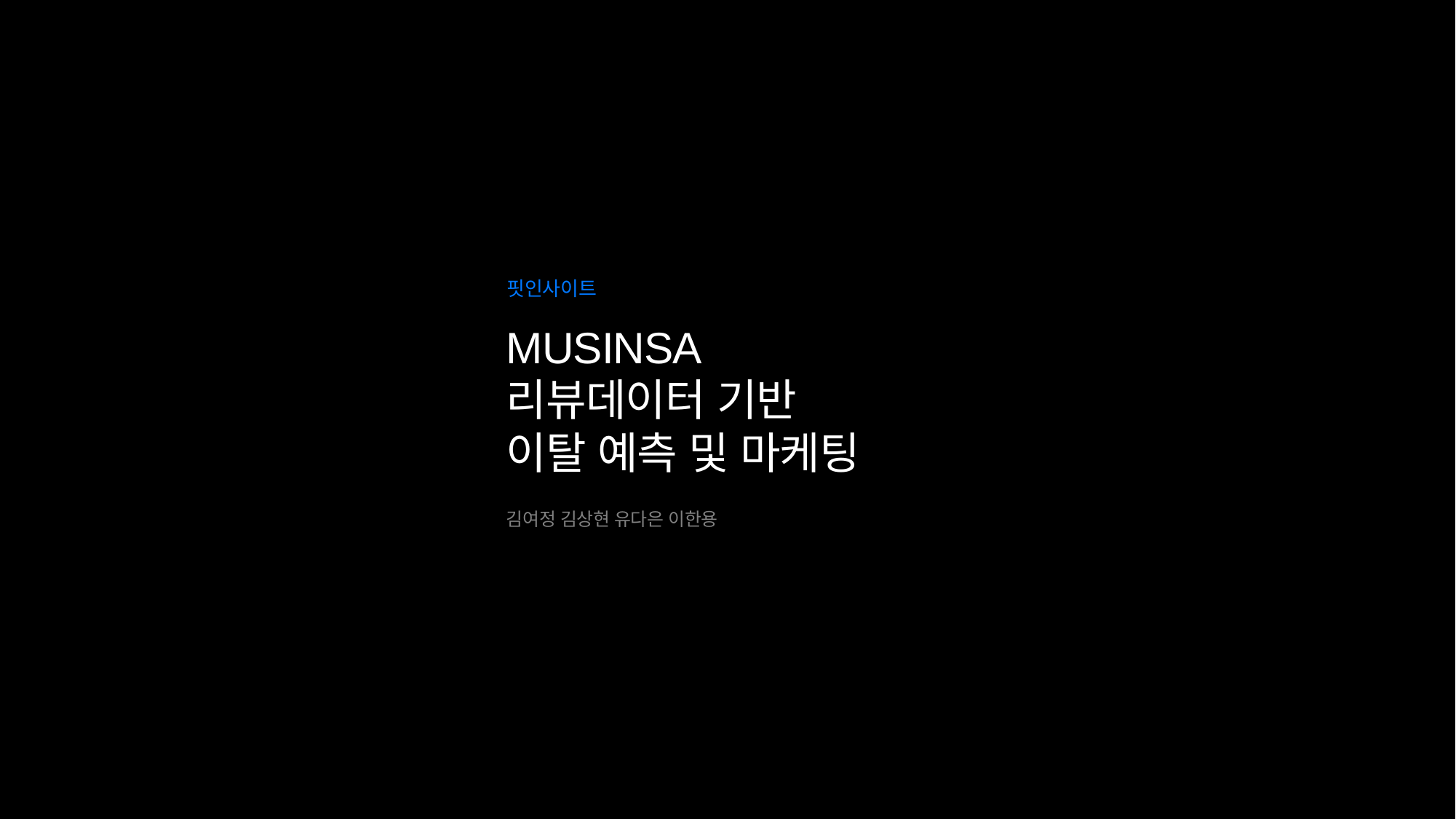

핏인사이트
MUSINSA
리뷰데이터 기반
이탈 예측 및 마케팅
김여정 김상현 유다은 이한용